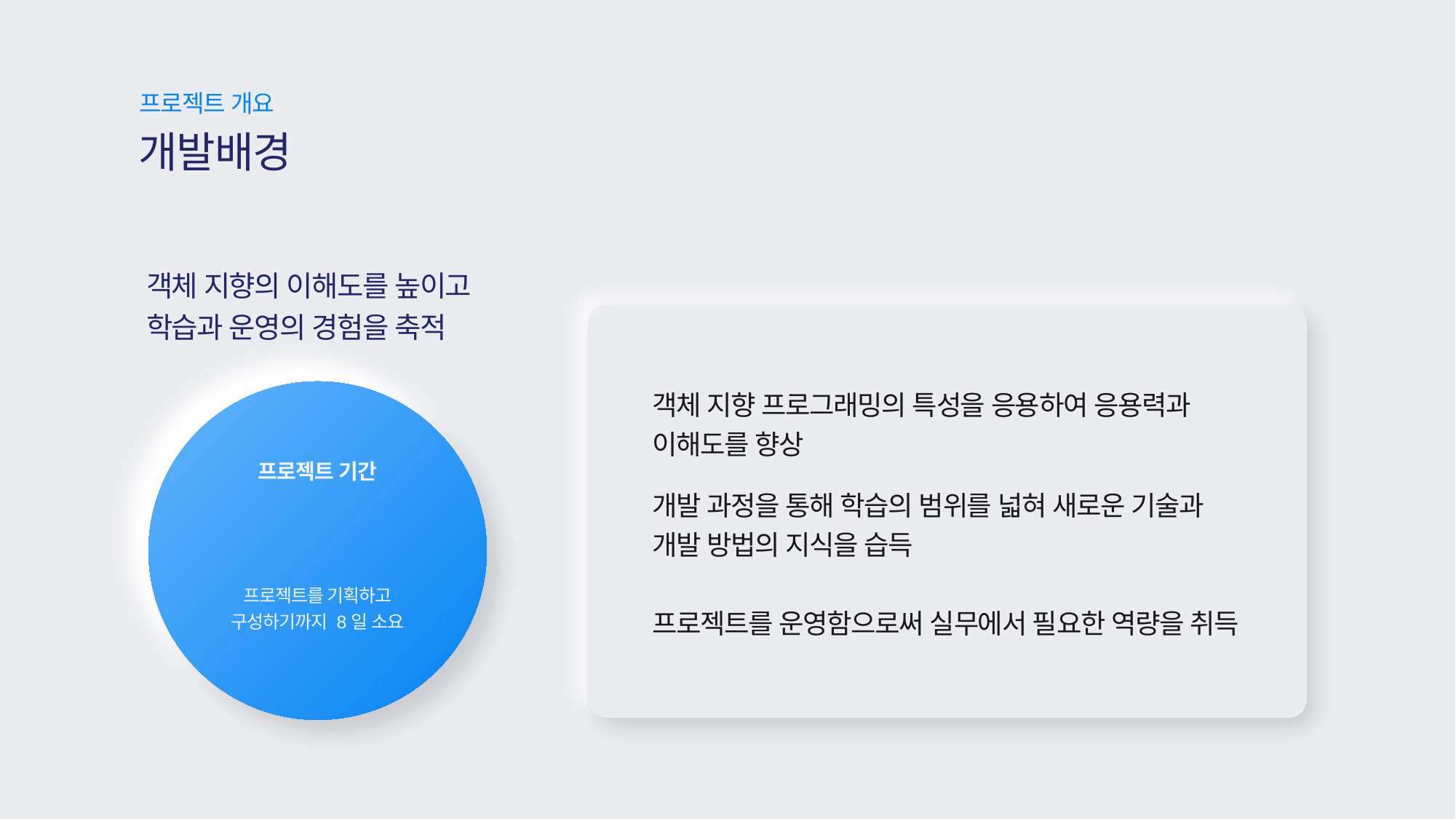

프로젝트 개요
개발배경
객체 지향의 이해도를 높이고
학습과 운영의 경험을 축적

객체 지향 프로그래밍의 특성을 응용하여 응용력과 이해도를 향상

개발 과정을 통해 학습의 범위를 넓혀 새로운 기술과
개발 방법의 지식을 습득

프로젝트를 운영함으로써 실무에서 필요한 역량을 취득
프로젝트 기간
D-8
프로젝트를 기획하고
구성하기까지 8일 소요